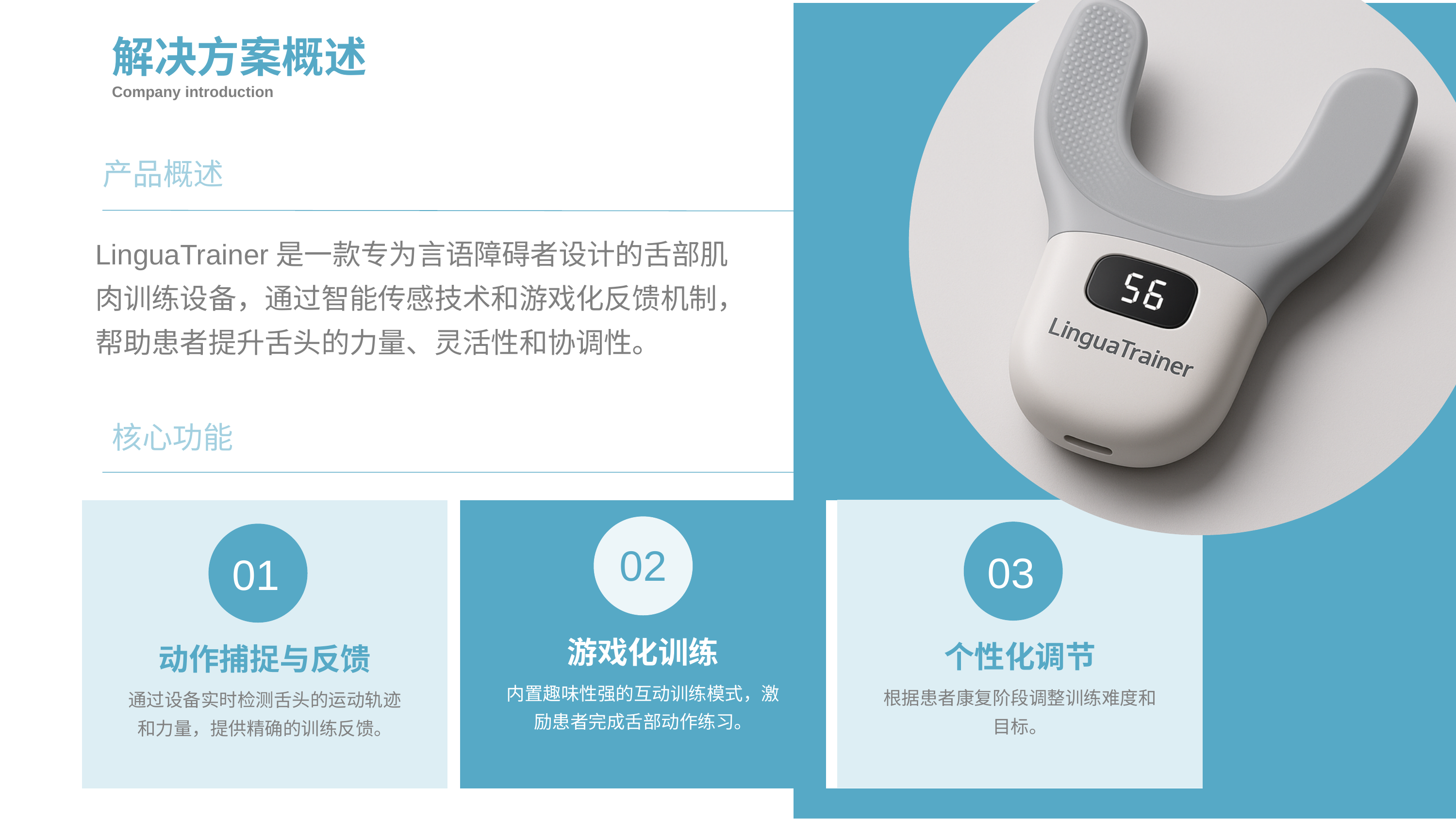

解决方案概述
Company introduction
产品概述

LinguaTrainer是一款专为言语障碍者设计的舌部肌肉训练设备，通过智能传感技术和游戏化反馈机制，帮助患者提升舌头的力量、灵活性和协调性。

核心功能

02
03
01
游戏化训练
个性化调节
动作捕捉与反馈
内置趣味性强的互动训练模式，激励患者完成舌部动作练习。
根据患者康复阶段调整训练难度和目标。

通过设备实时检测舌头的运动轨迹和力量，提供精确的训练反馈。